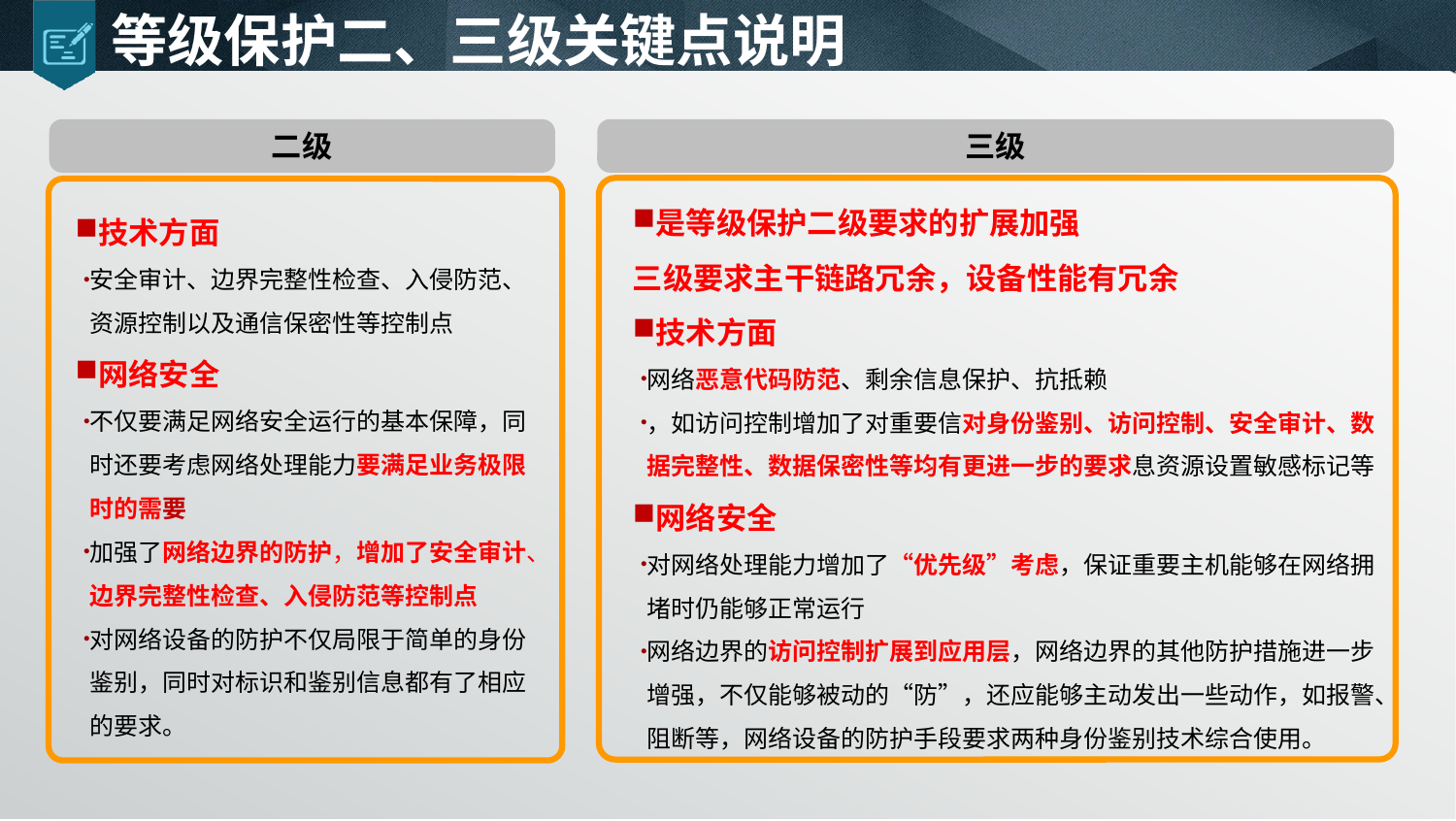

# 等级保护二、三级关键点说明
二级
三级

是等级保护二级要求的扩展加强
三级要求主干链路冗余，设备性能有冗余
技术方面
网络恶意代码防范、剩余信息保护、抗抵赖
，如访问控制增加了对重要信对身份鉴别、访问控制、安全审计、数据完整性、数据保密性等均有更进一步的要求息资源设置敏感标记等
网络安全
对网络处理能力增加了“优先级”考虑，保证重要主机能够在网络拥堵时仍能够正常运行
网络边界的访问控制扩展到应用层，网络边界的其他防护措施进一步增强，不仅能够被动的“防”，还应能够主动发出一些动作，如报警、阻断等，网络设备的防护手段要求两种身份鉴别技术综合使用。

技术方面
安全审计、边界完整性检查、入侵防范、资源控制以及通信保密性等控制点
网络安全
不仅要满足网络安全运行的基本保障，同时还要考虑网络处理能力要满足业务极限时的需要
加强了网络边界的防护，增加了安全审计、边界完整性检查、入侵防范等控制点
对网络设备的防护不仅局限于简单的身份鉴别，同时对标识和鉴别信息都有了相应的要求。